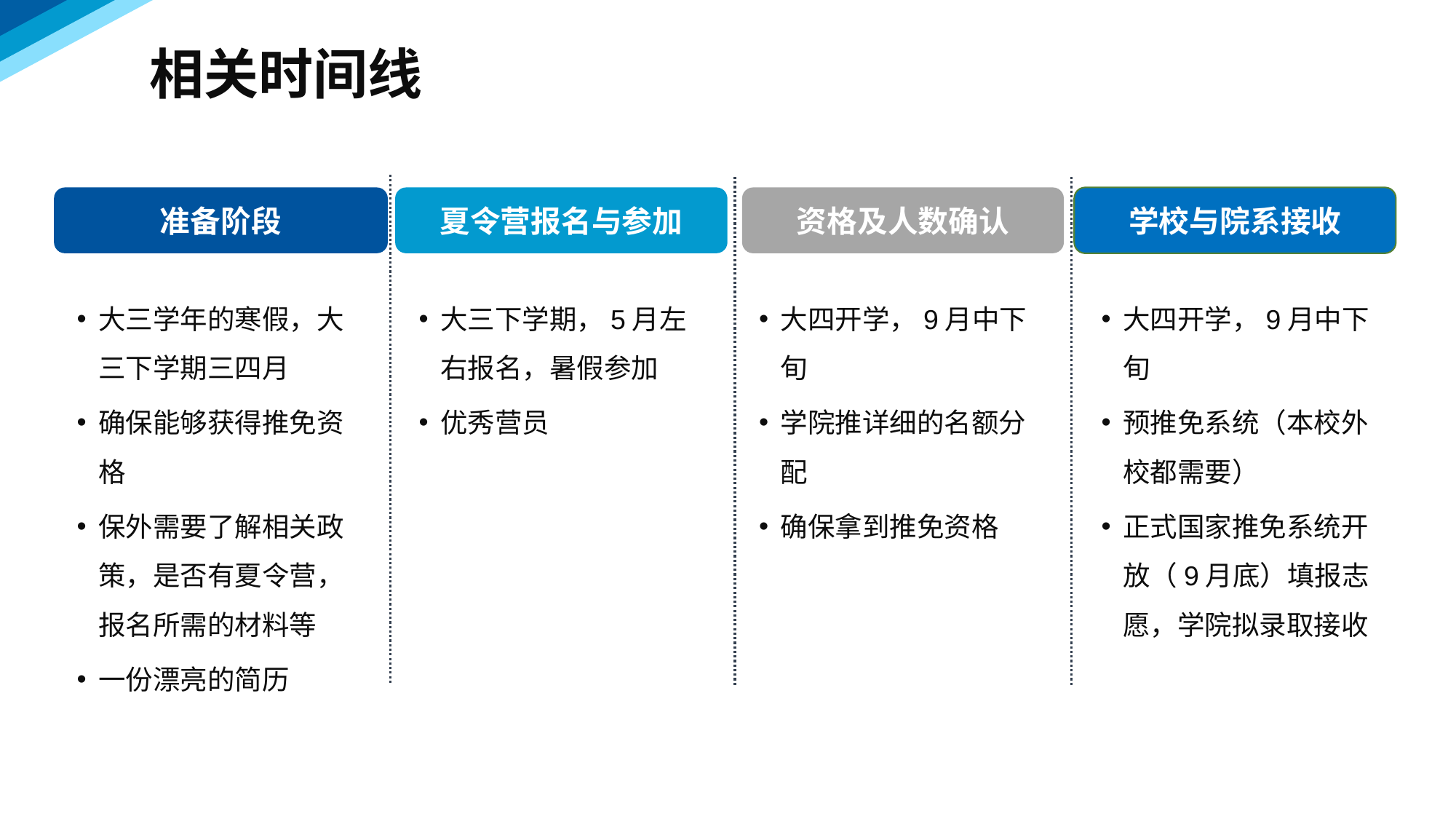

相关时间线
准备阶段
夏令营报名与参加
资格及人数确认
学校与院系接收
大四开学，9月中下旬
预推免系统（本校外校都需要）
正式国家推免系统开放（9月底）填报志愿，学院拟录取接收
大四开学，9月中下旬
学院推详细的名额分配
确保拿到推免资格

大三下学期，5月左右报名，暑假参加
优秀营员
大三学年的寒假，大三下学期三四月
确保能够获得推免资格
保外需要了解相关政策，是否有夏令营，报名所需的材料等
一份漂亮的简历